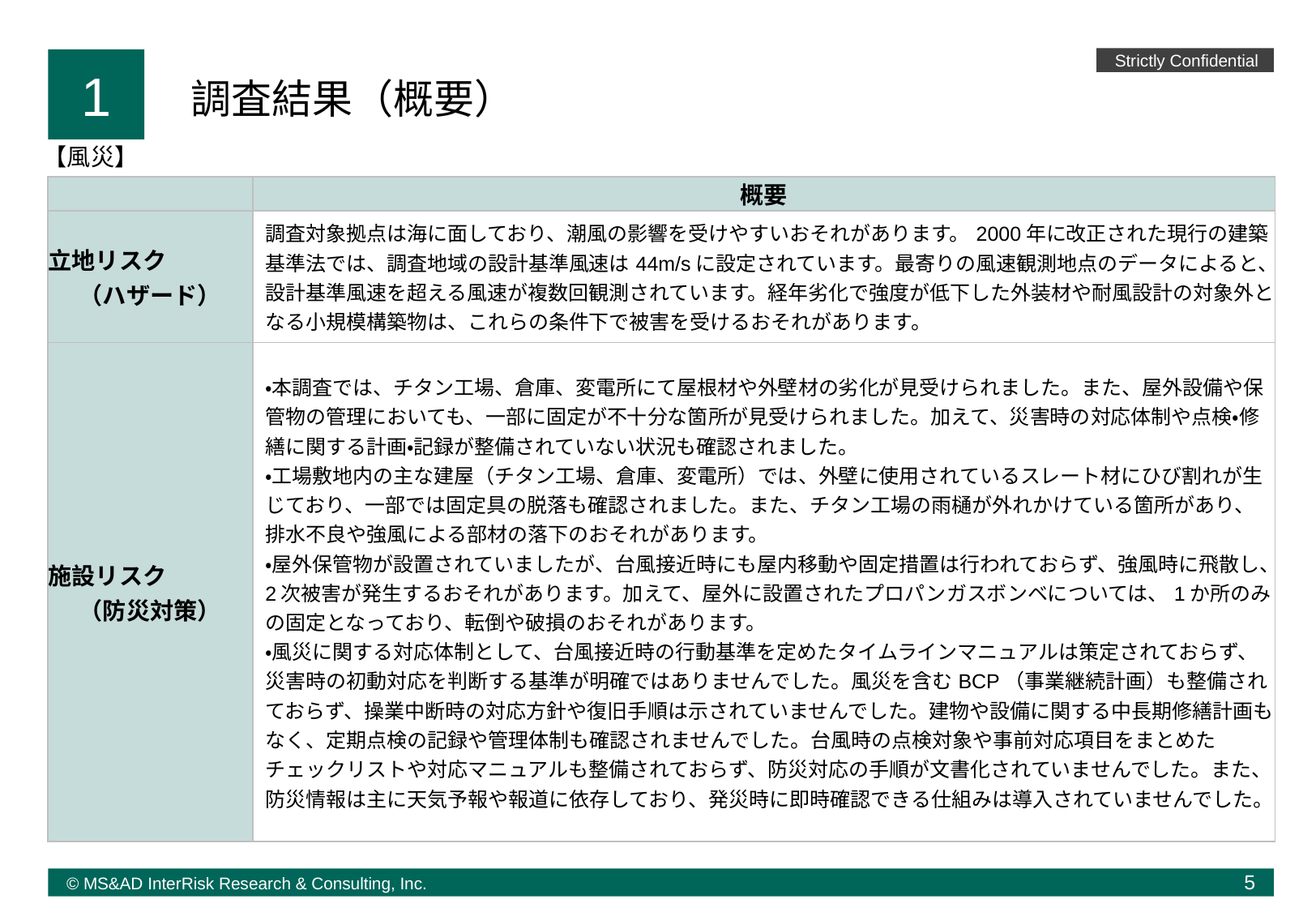

Strictly Confidential
1
調査結果（概要）
【風災】
|  | 概要 |
| --- | --- |
| 立地リスク （ハザード） | 調査対象拠点は海に面しており、潮風の影響を受けやすいおそれがあります。2000年に改正された現行の建築基準法では、調査地域の設計基準風速は44m/sに設定されています。最寄りの風速観測地点のデータによると、設計基準風速を超える風速が複数回観測されています。経年劣化で強度が低下した外装材や耐風設計の対象外となる小規模構築物は、これらの条件下で被害を受けるおそれがあります。 |
| 施設リスク （防災対策） | ・本調査では、チタン工場、倉庫、変電所にて屋根材や外壁材の劣化が見受けられました。また、屋外設備や保管物の管理においても、一部に固定が不十分な箇所が見受けられました。加えて、災害時の対応体制や点検・修繕に関する計画・記録が整備されていない状況も確認されました。 ・工場敷地内の主な建屋（チタン工場、倉庫、変電所）では、外壁に使用されているスレート材にひび割れが生じており、一部では固定具の脱落も確認されました。また、チタン工場の雨樋が外れかけている箇所があり、排水不良や強風による部材の落下のおそれがあります。 ・屋外保管物が設置されていましたが、台風接近時にも屋内移動や固定措置は行われておらず、強風時に飛散し、2次被害が発生するおそれがあります。加えて、屋外に設置されたプロパンガスボンベについては、1か所のみの固定となっており、転倒や破損のおそれがあります。 ・風災に関する対応体制として、台風接近時の行動基準を定めたタイムラインマニュアルは策定されておらず、災害時の初動対応を判断する基準が明確ではありませんでした。風災を含むBCP（事業継続計画）も整備されておらず、操業中断時の対応方針や復旧手順は示されていませんでした。建物や設備に関する中長期修繕計画もなく、定期点検の記録や管理体制も確認されませんでした。台風時の点検対象や事前対応項目をまとめたチェックリストや対応マニュアルも整備されておらず、防災対応の手順が文書化されていませんでした。また、防災情報は主に天気予報や報道に依存しており、発災時に即時確認できる仕組みは導入されていませんでした。 |
5
© MS&AD InterRisk Research & Consulting, Inc.